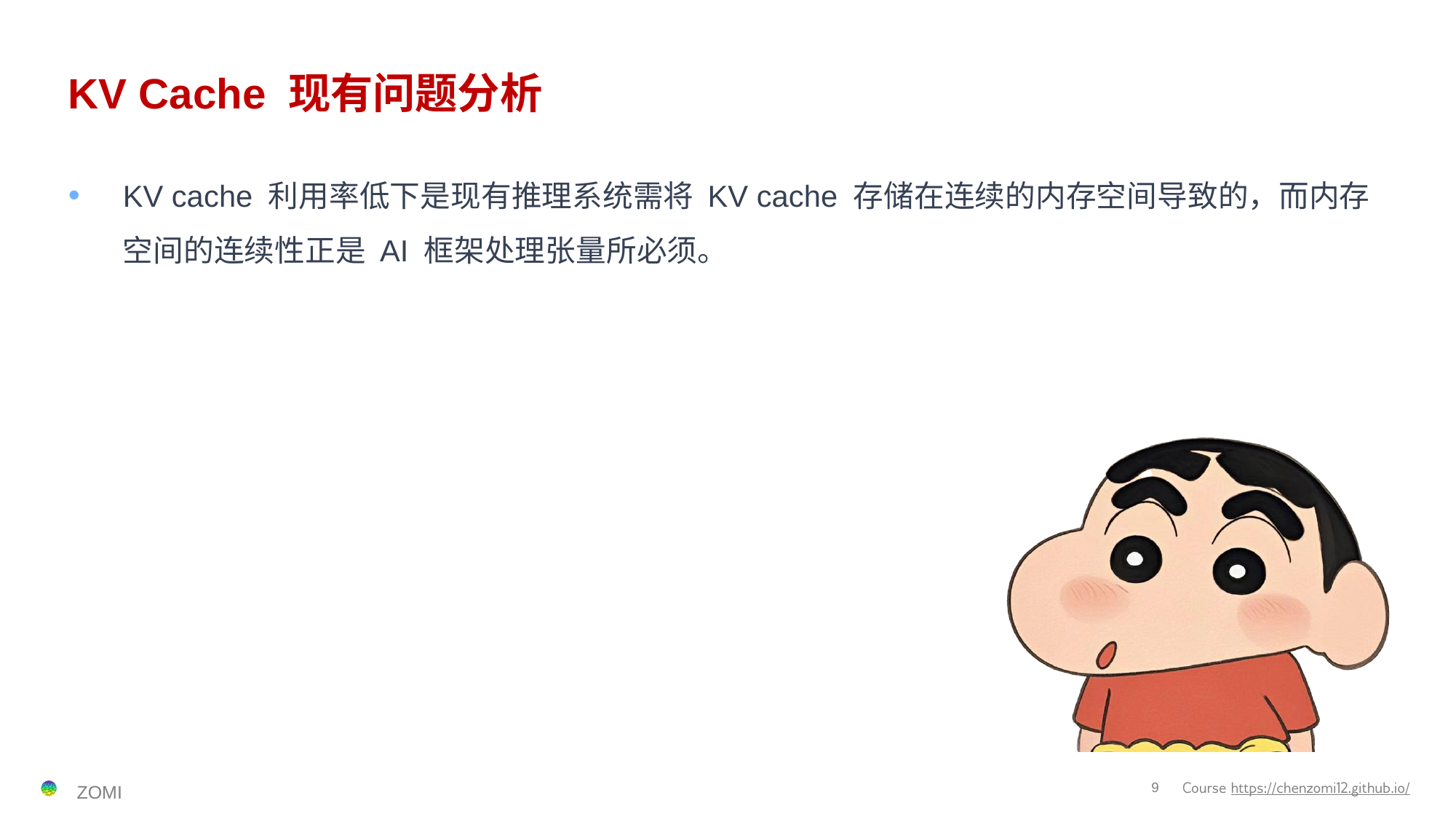

# KV Cache 现有问题分析
KV cache 利用率低下是现有推理系统需将 KV cache 存储在连续的内存空间导致的，而内存空间的连续性正是 AI 框架处理张量所必须。